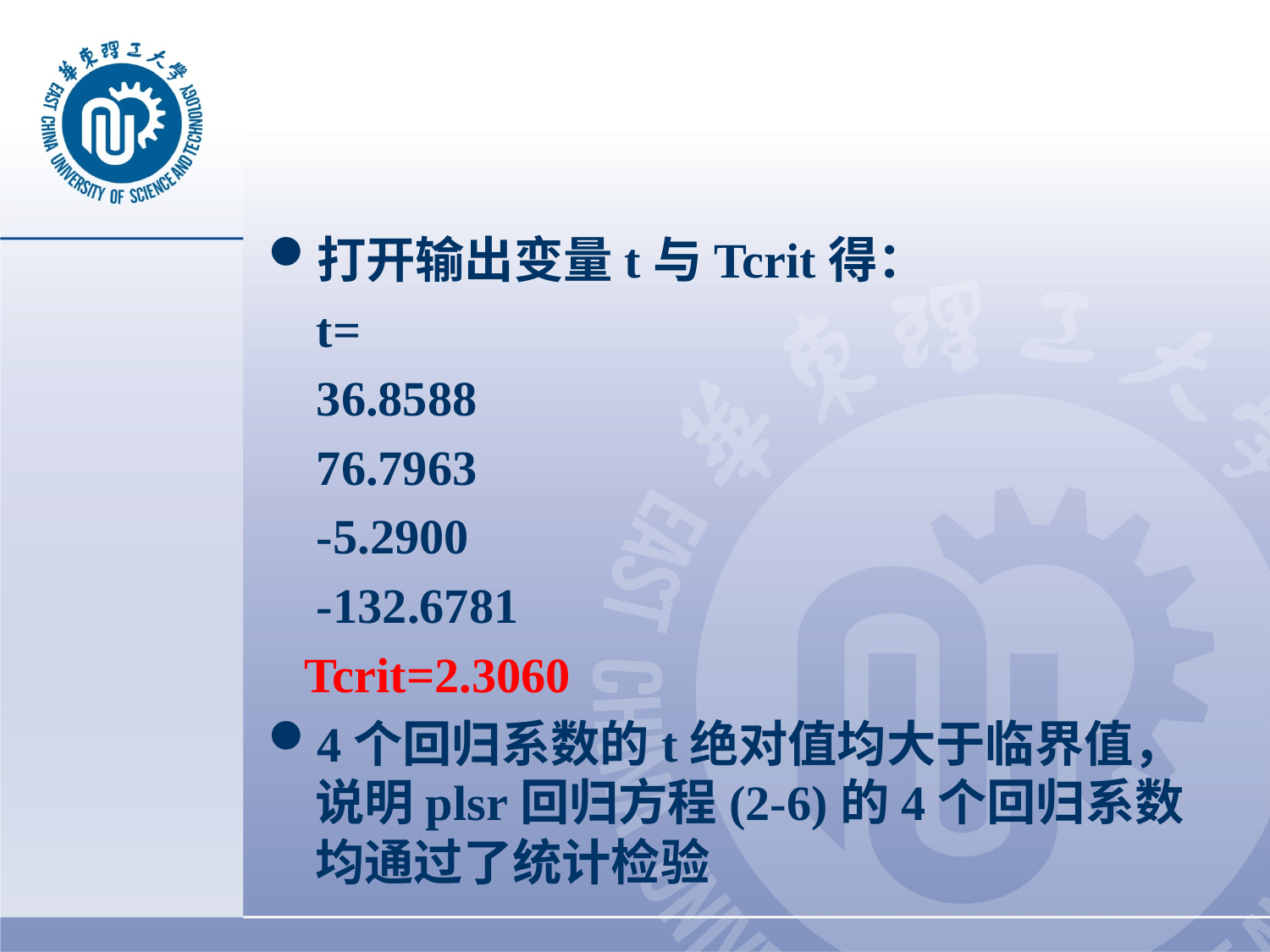

#
打开输出变量t与Tcrit得：
    t=
    36.8588
    76.7963
    -5.2900
    -132.6781
   Tcrit=2.3060
4个回归系数的t绝对值均大于临界值，说明plsr回归方程(2-6)的4个回归系数均通过了统计检验